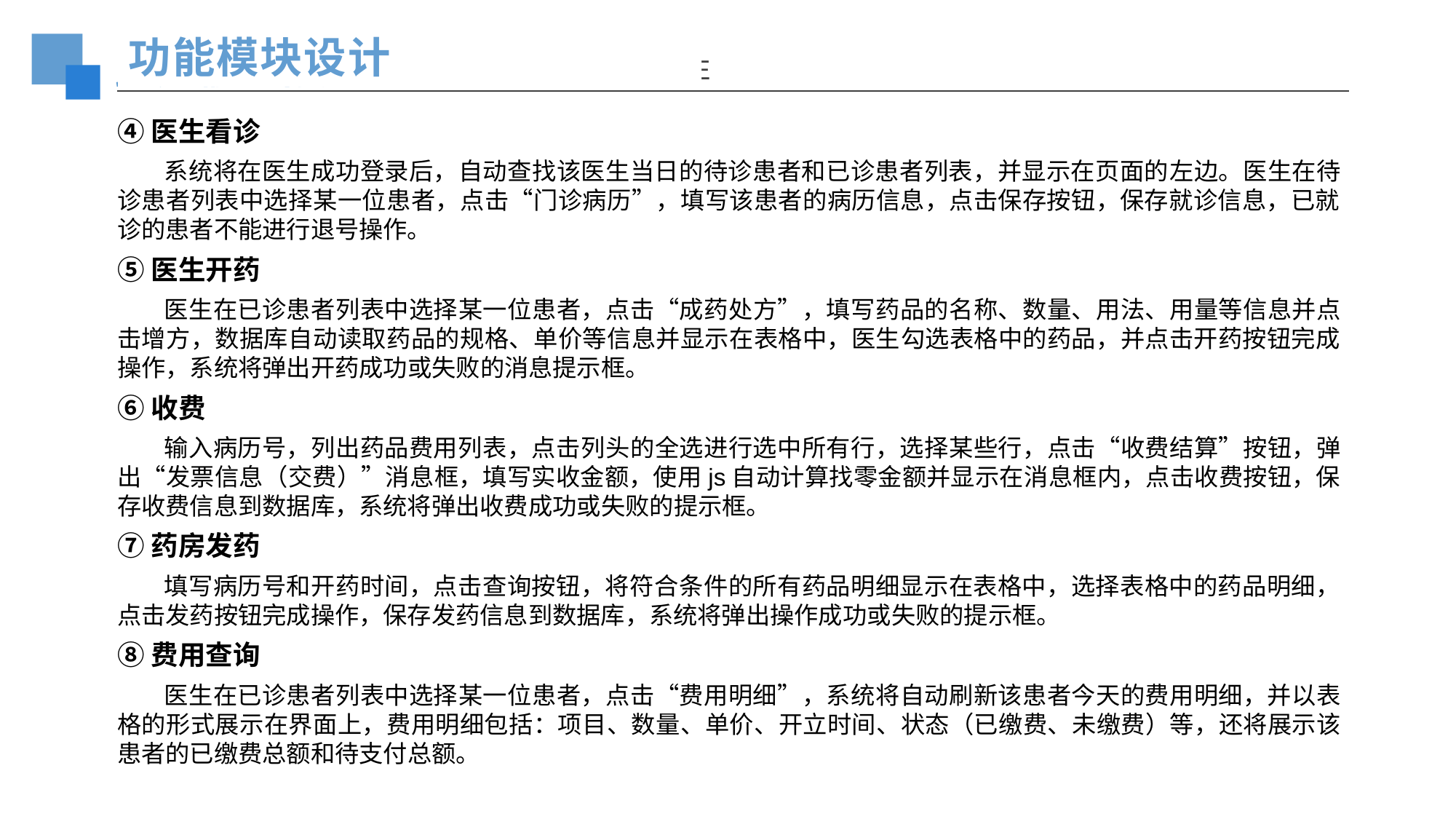

功能模块设计
④医生看诊
       系统将在医生成功登录后，自动查找该医生当日的待诊患者和已诊患者列表，并显示在页面的左边。医生在待诊患者列表中选择某一位患者，点击“门诊病历”，填写该患者的病历信息，点击保存按钮，保存就诊信息，已就诊的患者不能进行退号操作。
⑤医生开药
       医生在已诊患者列表中选择某一位患者，点击“成药处方”，填写药品的名称、数量、用法、用量等信息并点击增方，数据库自动读取药品的规格、单价等信息并显示在表格中，医生勾选表格中的药品，并点击开药按钮完成操作，系统将弹出开药成功或失败的消息提示框。
⑥收费
       输入病历号，列出药品费用列表，点击列头的全选进行选中所有行，选择某些行，点击“收费结算”按钮，弹出“发票信息（交费）”消息框，填写实收金额，使用js自动计算找零金额并显示在消息框内，点击收费按钮，保存收费信息到数据库，系统将弹出收费成功或失败的提示框。
⑦药房发药
       填写病历号和开药时间，点击查询按钮，将符合条件的所有药品明细显示在表格中，选择表格中的药品明细，点击发药按钮完成操作，保存发药信息到数据库，系统将弹出操作成功或失败的提示框。
⑧费用查询
       医生在已诊患者列表中选择某一位患者，点击“费用明细”，系统将自动刷新该患者今天的费用明细，并以表格的形式展示在界面上，费用明细包括：项目、数量、单价、开立时间、状态（已缴费、未缴费）等，还将展示该患者的已缴费总额和待支付总额。